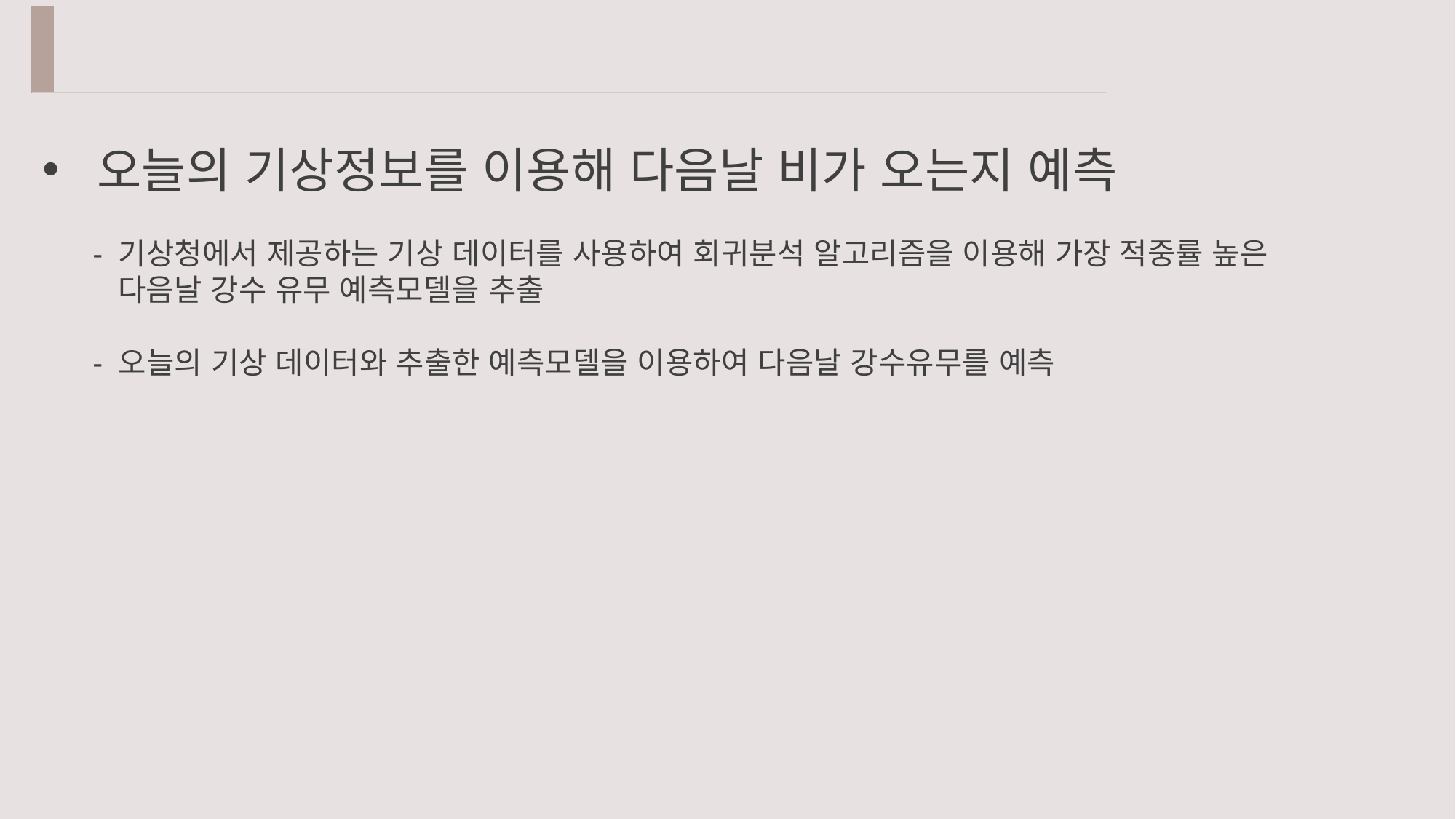

오늘의 기상정보를 이용해 다음날 비가 오는지 예측

      - 기상청에서 제공하는 기상 데이터를 사용하여 회귀분석 알고리즘을 이용해 가장 적중률 높은
        다음날 강수 유무 예측모델을 추출

      - 오늘의 기상 데이터와 추출한 예측모델을 이용하여 다음날 강수유무를 예측